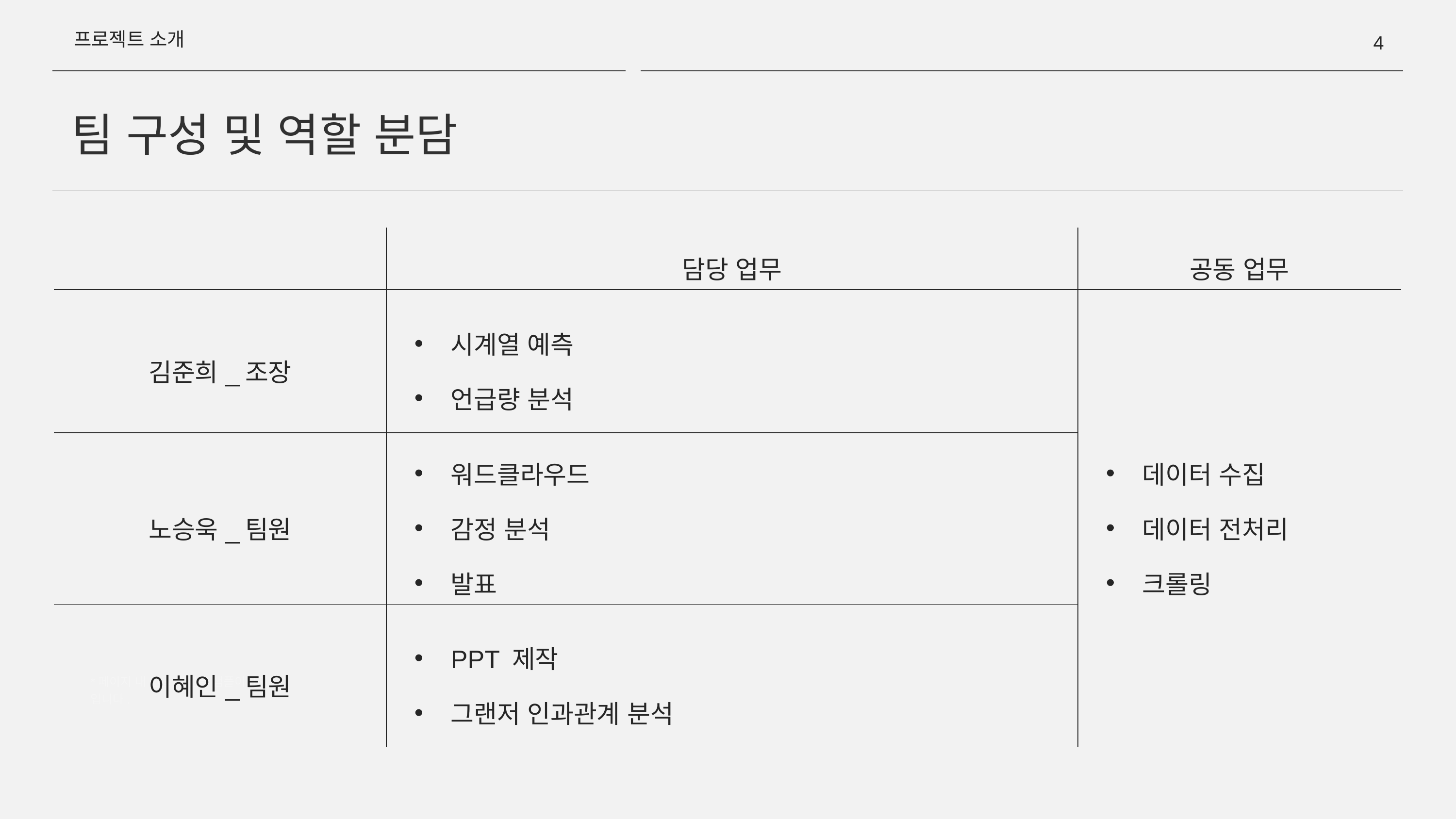

프로젝트 소개
4
팀 구성 및 역할 분담
|  | 담당 업무 | 공동 업무 |
| --- | --- | --- |
| 김준희\_조장 | 시계열 예측 언급량 분석 | 데이터 수집 데이터 전처리 크롤링 |
| 노승욱\_팀원 | 워드클라우드 감정 분석 발표 |  |
| 이혜인\_팀원 | PPT 제작 그랜저 인과관계 분석 |  |
*페이지 내 인물 사진은 샘플이미지 입니다.